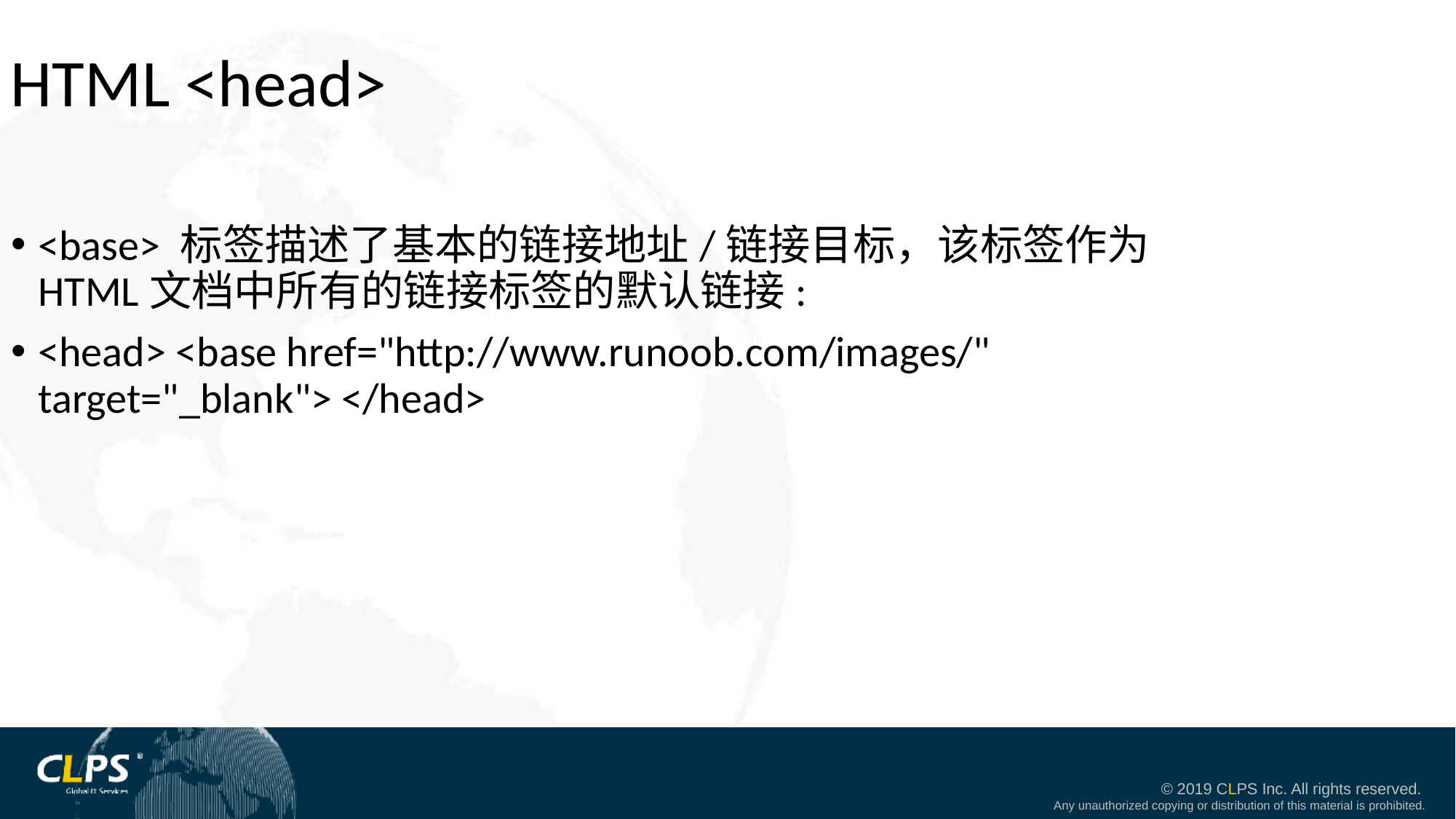

HTML <head>
<base> 标签描述了基本的链接地址/链接目标，该标签作为HTML文档中所有的链接标签的默认链接:
<head> <base href="http://www.runoob.com/images/" target="_blank"> </head>